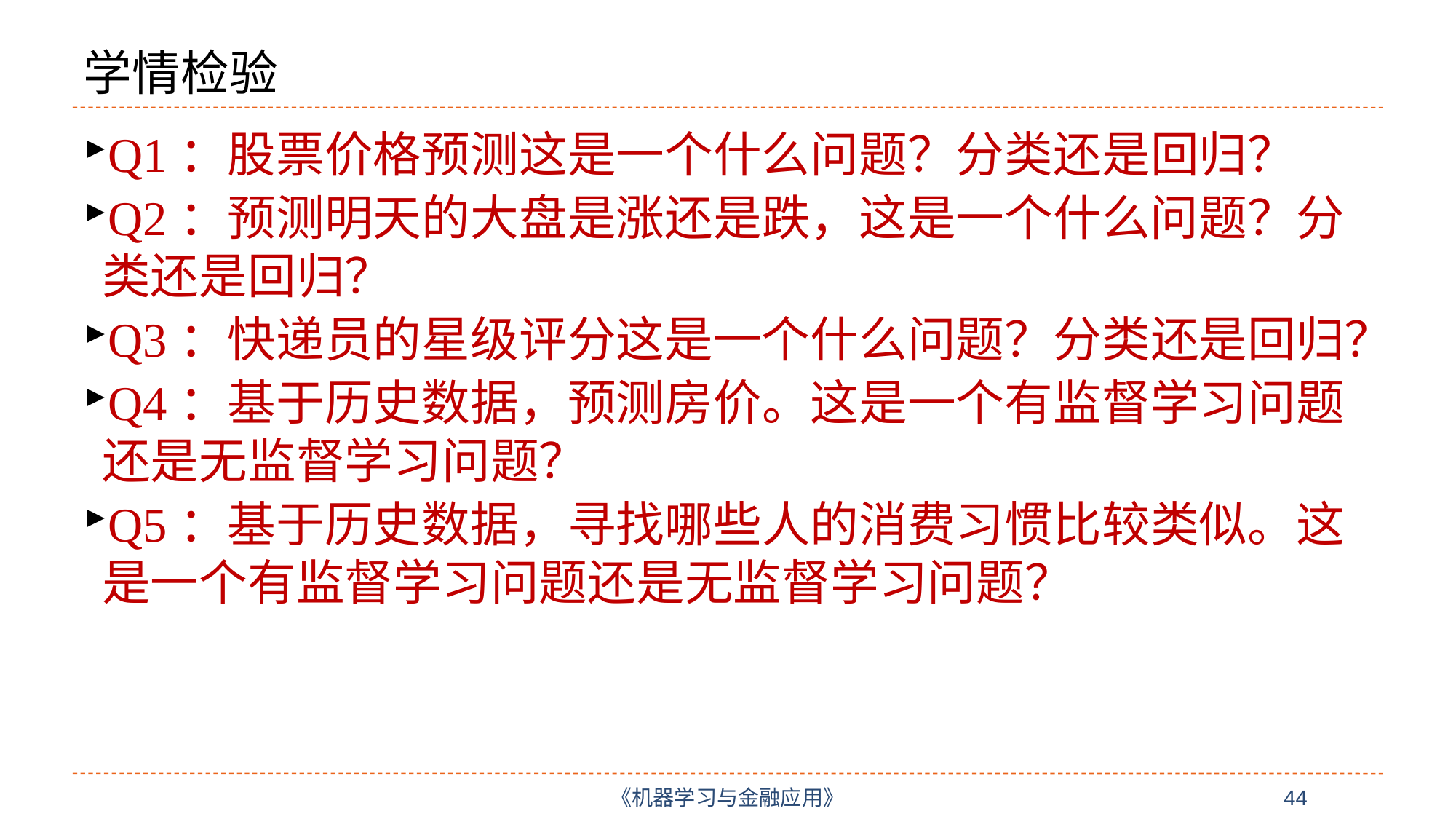

# 学情检验
Q1：股票价格预测这是一个什么问题？分类还是回归？
Q2：预测明天的大盘是涨还是跌，这是一个什么问题？分类还是回归？
Q3：快递员的星级评分这是一个什么问题？分类还是回归？
Q4：基于历史数据，预测房价。这是一个有监督学习问题还是无监督学习问题？
Q5：基于历史数据，寻找哪些人的消费习惯比较类似。这是一个有监督学习问题还是无监督学习问题？